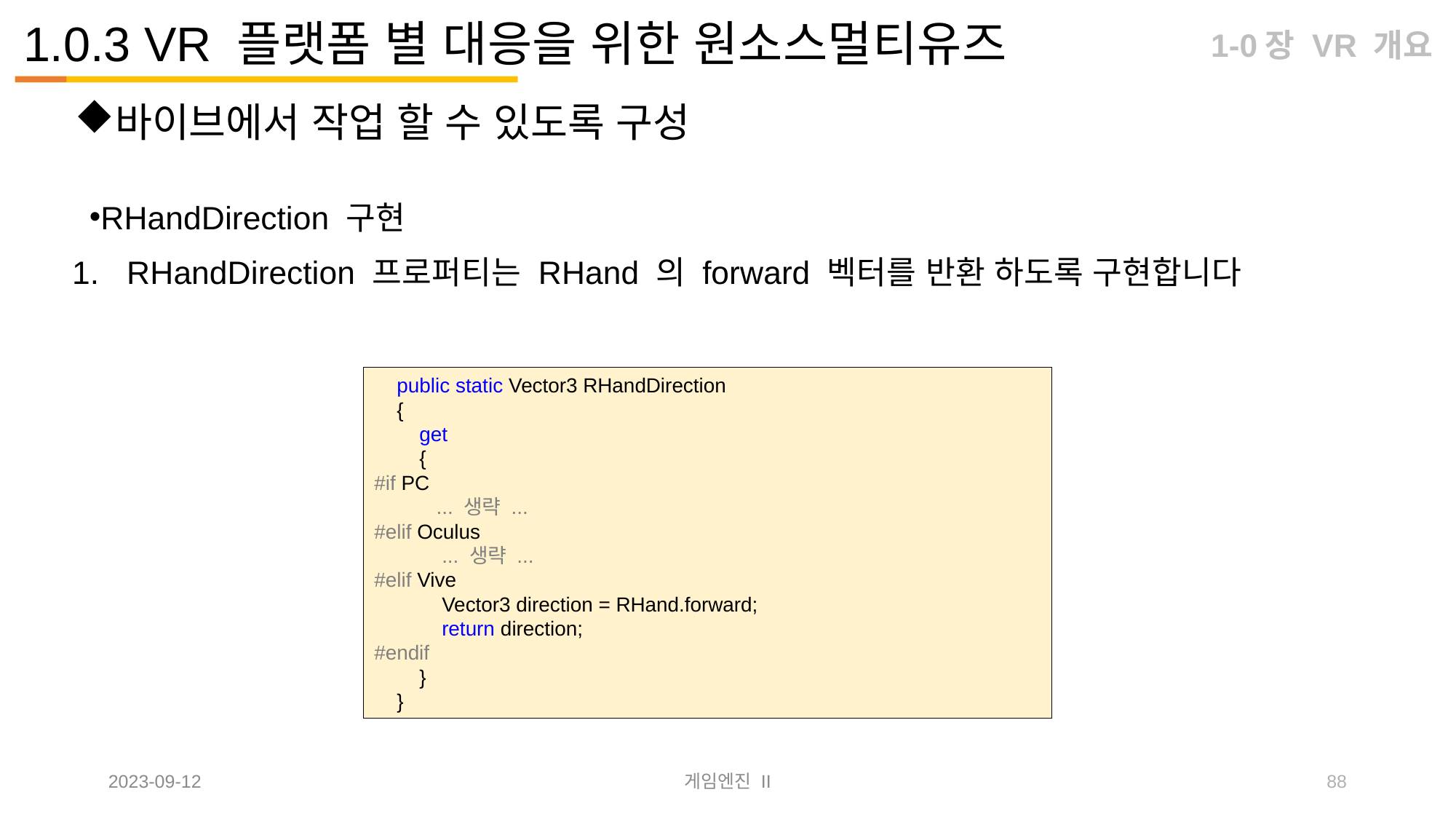

# 1.0.3 VR 플랫폼 별 대응을 위한 원소스멀티유즈
1-0장 VR 개요

바이브에서 작업 할 수 있도록 구성
RHandDirection 구현
RHandDirection 프로퍼티는 RHand 의 forward 벡터를 반환 하도록 구현합니다
    public static Vector3 RHandDirection
    {
        get
        {
#if PC
           ... 생략 ...
#elif Oculus
            ... 생략 ...
#elif Vive
            Vector3 direction = RHand.forward;
            return direction;
#endif
        }
    }
2023-09-12
게임엔진 II
88